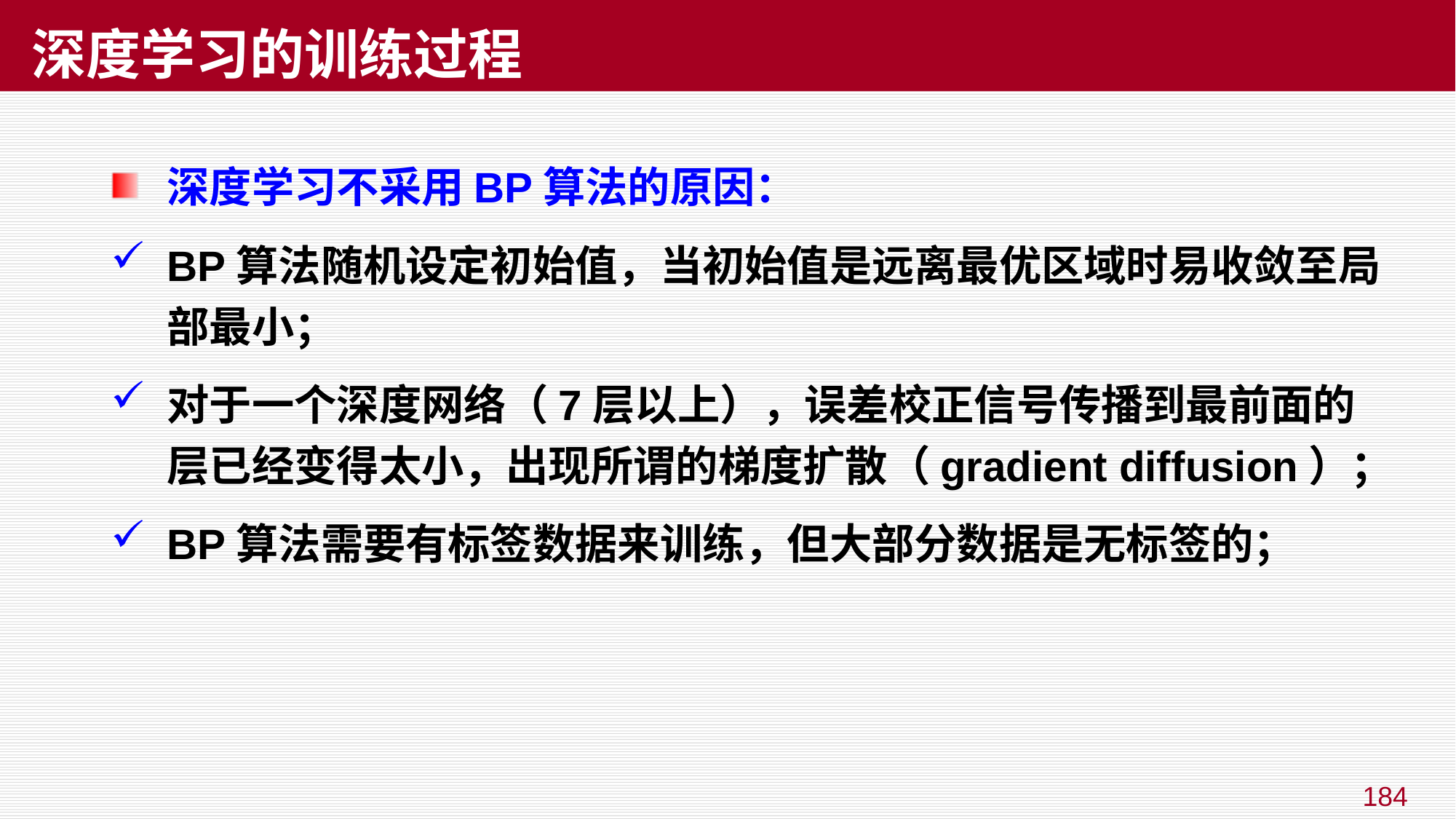

# 深度学习的训练过程
深度学习不采用BP算法的原因：
BP算法随机设定初始值，当初始值是远离最优区域时易收敛至局部最小；
对于一个深度网络（7层以上），误差校正信号传播到最前面的层已经变得太小，出现所谓的梯度扩散（gradient diffusion）；
BP算法需要有标签数据来训练，但大部分数据是无标签的；

184